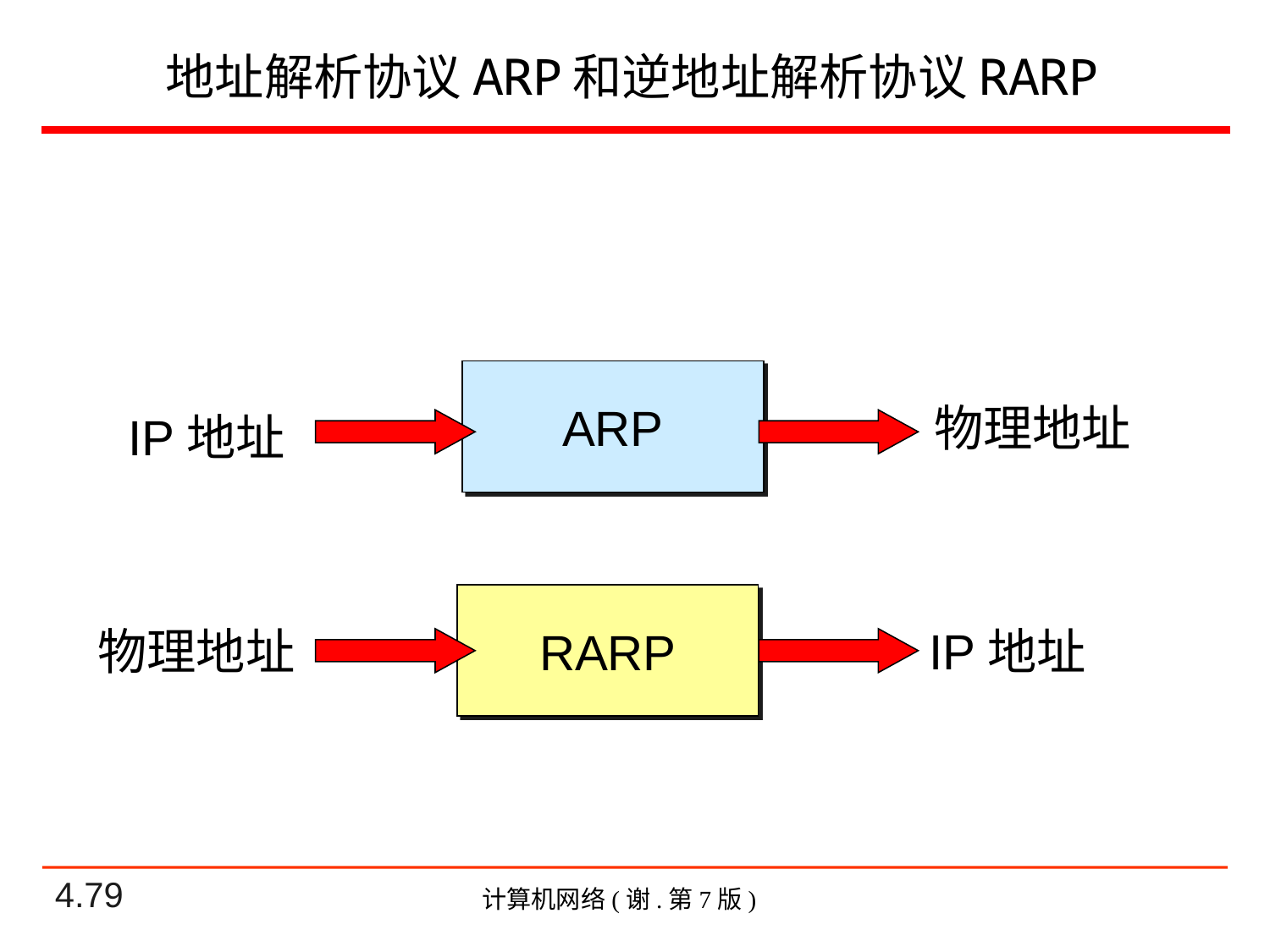

# 地址解析协议ARP和逆地址解析协议RARP
ARP
物理地址
IP地址

RARP
物理地址
IP地址